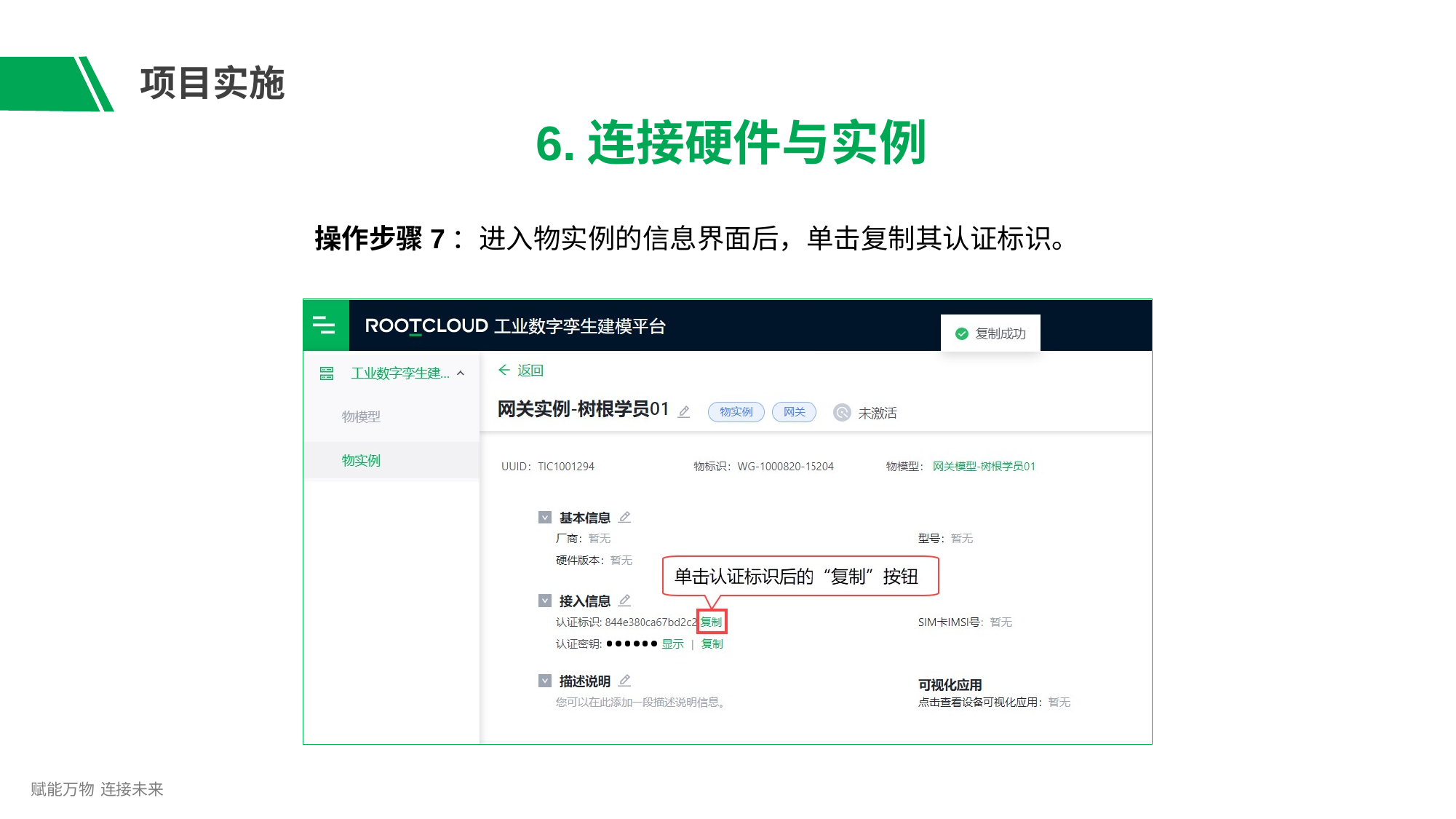

# 项目实施
6.连接硬件与实例
操作步骤7：进入物实例的信息界面后，单击复制其认证标识。

赋能万物 连接未来